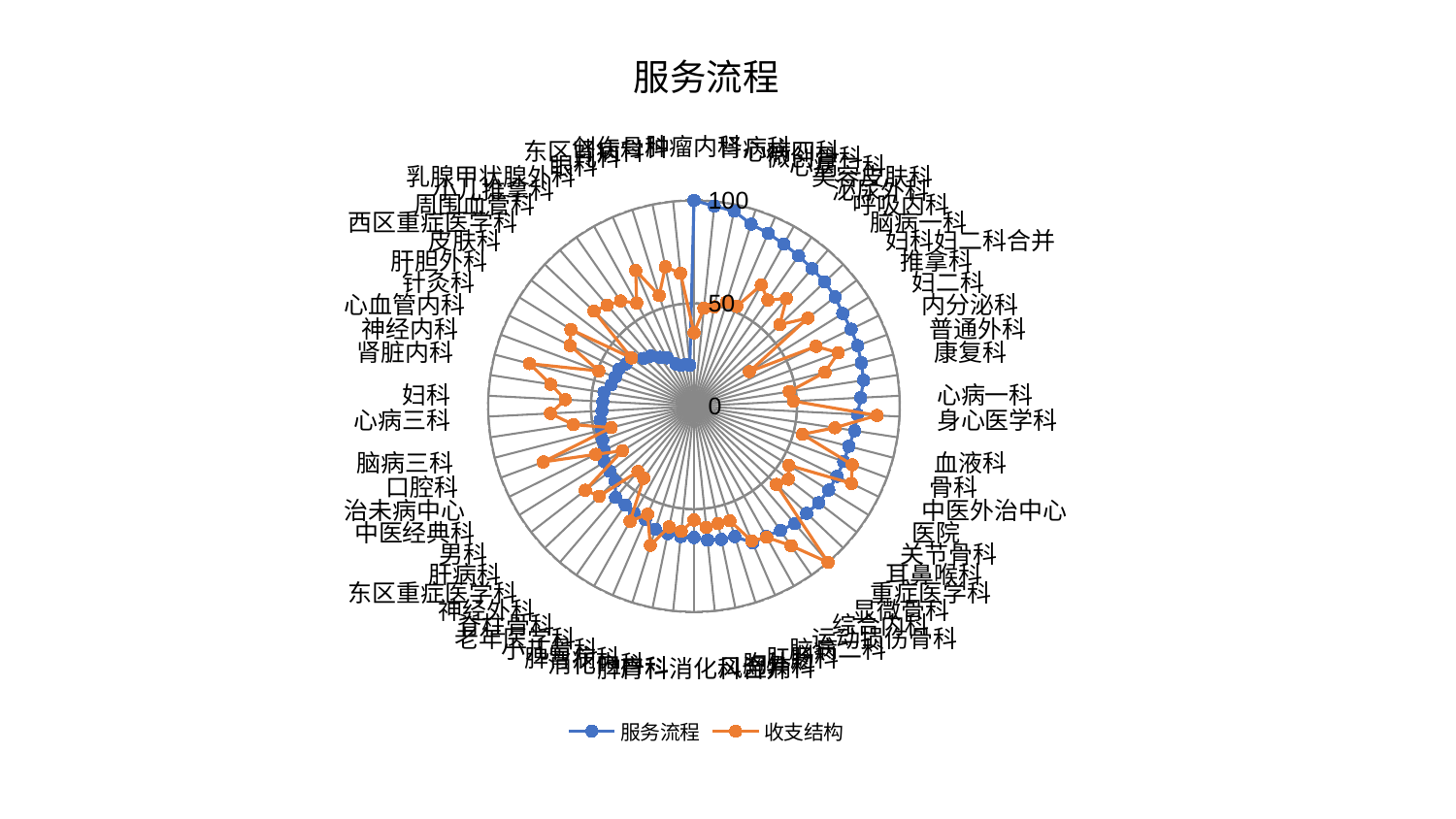

### Chart: 服务流程

| Category | 服务流程 | 收支结构 |
|---|---|---|
| 肿瘤内科 | 100.0 | 35.6649941062646 |
| 肾病科 | 97.71037262647859 | 47.79780391726713 |
| 心病四科 | 96.80821792773104 | 49.29891523765014 |
| 微创骨科 | 92.71633575707789 | 53.05827391269104 |
| 心病二科 | 91.40532083865473 | 52.75932361492173 |
| 美容皮肤科 | 90.014738109534 | 67.37414739469834 |
| 泌尿外科 | 89.03070443835263 | 62.838872733103706 |
| 呼吸内科 | 88.12164759825616 | 68.95915656631885 |
| 脑病一科 | 87.62246804787873 | 57.4982594411533 |
| 妇科妇二科合并 | 86.74752597643202 | 69.94952733310623 |
| 推拿科 | 85.18824778391769 | 31.702777928633918 |
| 妇二科 | 85.04196018010967 | 66.05870964290185 |
| 内分泌科 | 84.80155862109503 | 74.76655992100592 |
| 普通外科 | 84.0073141568234 | 65.75739567229171 |
| 康复科 | 83.35664080358428 | 46.841285577497636 |
| 心病一科 | 81.10938076100733 | 48.31845774644422 |
| 身心医学科 | 79.53068685782358 | 89.04071275067695 |
| 血液科 | 78.97117854817631 | 69.27813164073612 |
| 骨科 | 77.72107845879428 | 54.45195812233643 |
| 中医外治中心 | 77.58457088728358 | 81.95772027032227 |
| 医院 | 77.33800019143354 | 85.23960594047163 |
| 关节骨科 | 77.12769808689757 | 54.35842430242985 |
| 耳鼻喉科 | 76.62186987457406 | 57.96176997362245 |
| 重症医学科 | 75.56779589851709 | 55.210158322105706 |
| 显微骨科 | 75.21742294904448 | 100.0 |
| 综合内科 | 73.5660198932375 | 82.60736028301628 |
| 运动损伤骨科 | 72.27481536217785 | 72.85504866433321 |
| 脑病二科 | 72.27031422043987 | 71.27177839492617 |
| 肛肠科 | 66.36010545735985 | 58.37937565599917 |
| 胸外科 | 66.12569100868662 | 58.19764731757373 |
| 风湿病科 | 65.40488861219578 | 59.1862116248995 |
| 脾胃科消化科合并 | 63.79022348184925 | 55.2851035080978 |
| 产科 | 63.698882911257954 | 61.12237408443456 |
| 消化内科 | 63.28555579868291 | 59.90324983692183 |
| 脾胃病科 | 62.66571752317986 | 70.85819690810936 |
| 小儿骨科 | 59.93538137471435 | 57.15237435024652 |
| 老年医学科 | 59.61363386778717 | 63.9715754476313 |
| 脊柱骨科 | 58.448126206737484 | 42.653276990177716 |
| 神经外科 | 58.43322045116816 | 41.81119385579093 |
| 东区重症医学科 | 52.799603218204176 | 63.5157012656142 |
| 肝病科 | 51.698794508619734 | 66.75519813655687 |
| 男科 | 51.15993214055909 | 40.97464065220491 |
| 中医经典科 | 48.68192371448365 | 53.17096189891153 |
| 治未病中心 | 47.30307465290867 | 78.06618226390778 |
| 口腔科 | 46.23877245495919 | 41.55176195037345 |
| 脑病三科 | 46.11645661173402 | 59.2612420200778 |
| 心病三科 | 44.74461852211142 | 69.81881483192981 |
| 妇科 | 44.359098285396 | 62.60511066464087 |
| 肾脏内科 | 44.228978407840906 | 70.39914892950556 |
| 神经内科 | 41.50430791710933 | 82.50658570630259 |
| 心血管内科 | 40.79829065990661 | 49.30788401589847 |
| 针灸科 | 40.770475020394656 | 66.99383791347651 |
| 肝胆外科 | 38.8292100675798 | 70.43379805771607 |
| 皮肤科 | 38.57991218869989 | 38.36187841015871 |
| 西区重症医学科 | 33.782977481047624 | 67.02198168640376 |
| 周围血管科 | 32.13684462446772 | 64.68914552886673 |
| 小儿推拿科 | 28.962583936748906 | 62.35985698179022 |
| 乳腺甲状腺外科 | 26.889126379815405 | 57.32031995574737 |
| 眼科 | 22.314436832142004 | 71.75127443105278 |
| 儿科 | 20.81720287244851 | 56.326098513938014 |
| 东区肾病科 | 20.699268963572838 | 69.16915837622352 |
| 创伤骨科 | 20.002484768403303 | 64.8690669502647 |
56